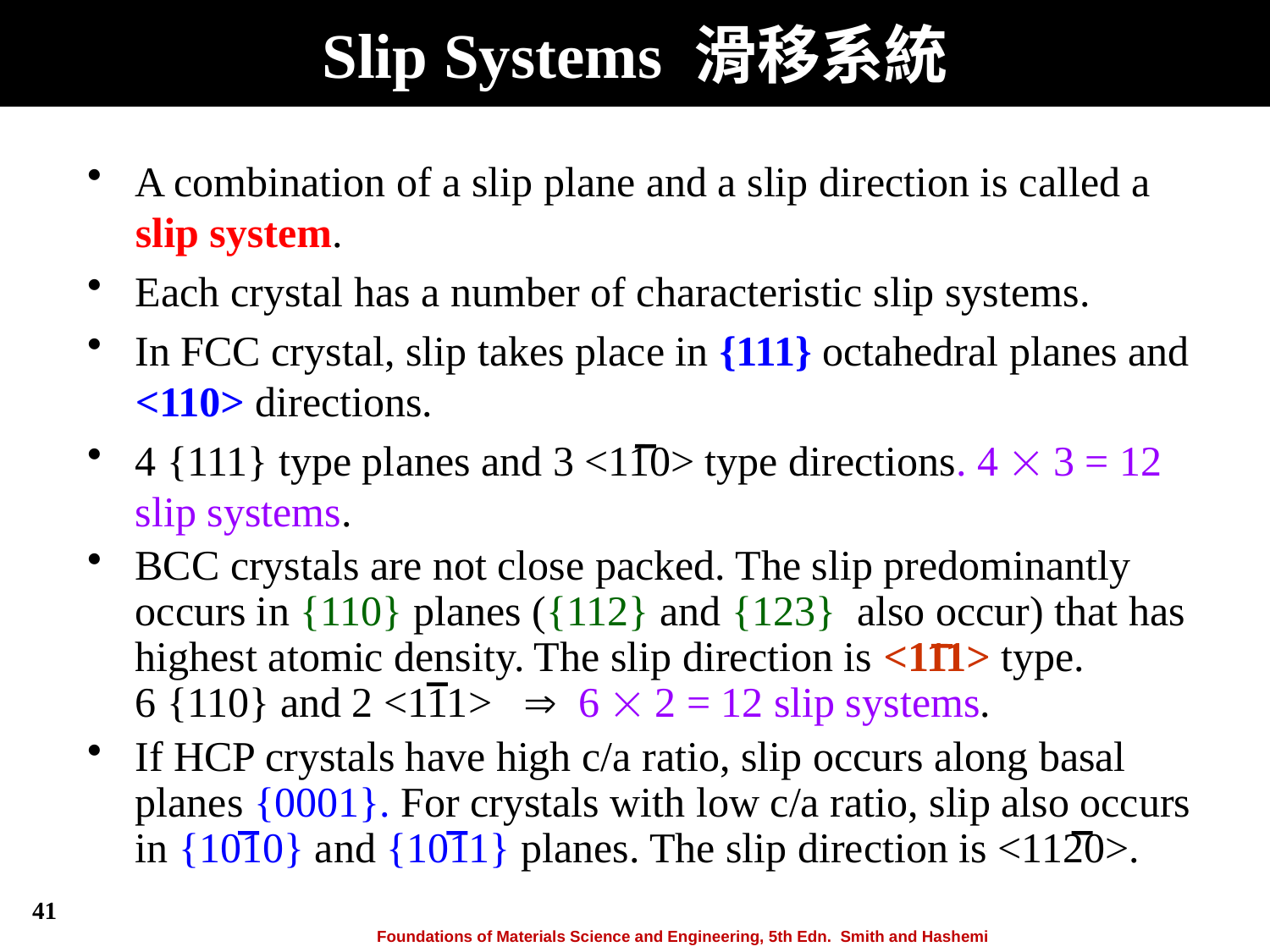

# Slip Systems 滑移系統
A combination of a slip plane and a slip direction is called a slip system.
Each crystal has a number of characteristic slip systems.
In FCC crystal, slip takes place in {111} octahedral planes and <110> directions.
4 {111} type planes and 3 <110> type directions. 4 × 3 = 12 slip systems.
BCC crystals are not close packed. The slip predominantly occurs in {110} planes ({112} and {123}  also occur) that has highest atomic density. The slip direction is <111> type.
6 {110} and 2 <111>   ⇒  6 × 2 = 12 slip systems.
If HCP crystals have high c/a ratio, slip occurs along basal planes {0001}. For crystals with low c/a ratio, slip also occurs in {1010} and {1011} planes. The slip direction is <1120>.

41